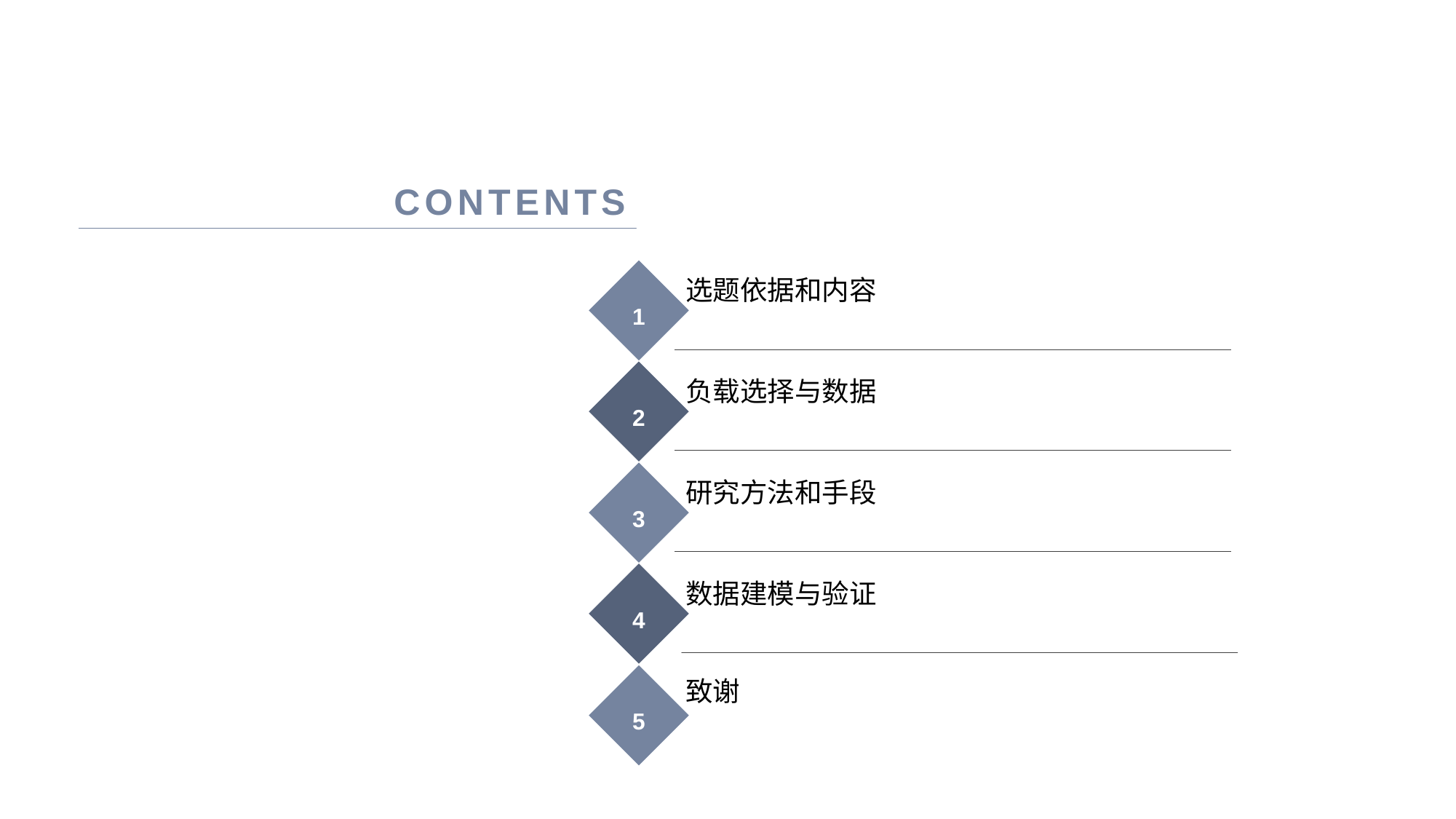

CONTENTS
选题依据和内容
1
负载选择与数据
2
研究方法和手段
3
数据建模与验证
4
致谢
5